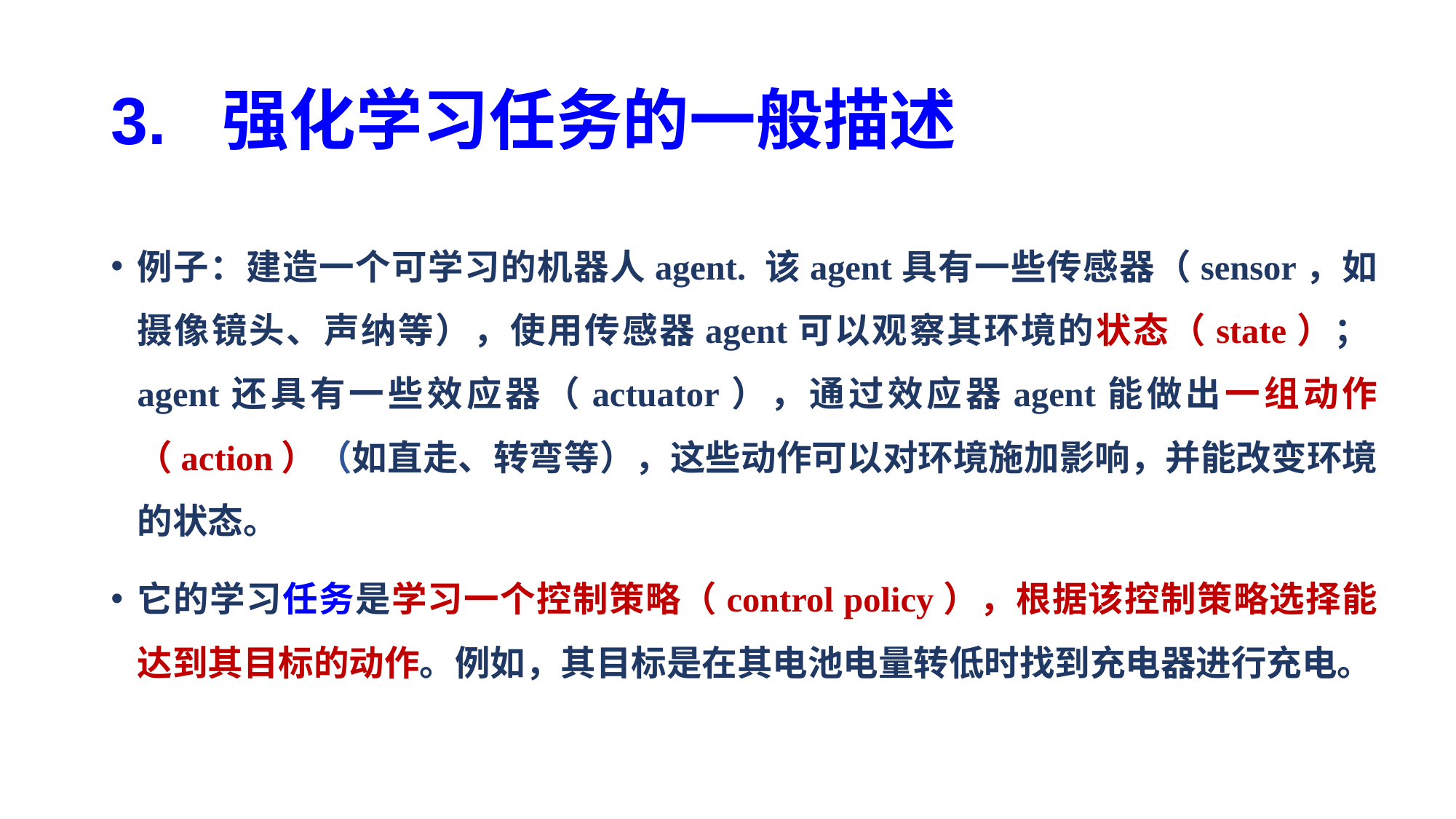

# 3. 强化学习任务的一般描述
例子：建造一个可学习的机器人agent. 该agent具有一些传感器（sensor，如摄像镜头、声纳等），使用传感器agent可以观察其环境的状态（state）；agent还具有一些效应器（actuator），通过效应器agent能做出一组动作（action）（如直走、转弯等），这些动作可以对环境施加影响，并能改变环境的状态。
它的学习任务是学习一个控制策略（control policy），根据该控制策略选择能达到其目标的动作。例如，其目标是在其电池电量转低时找到充电器进行充电。